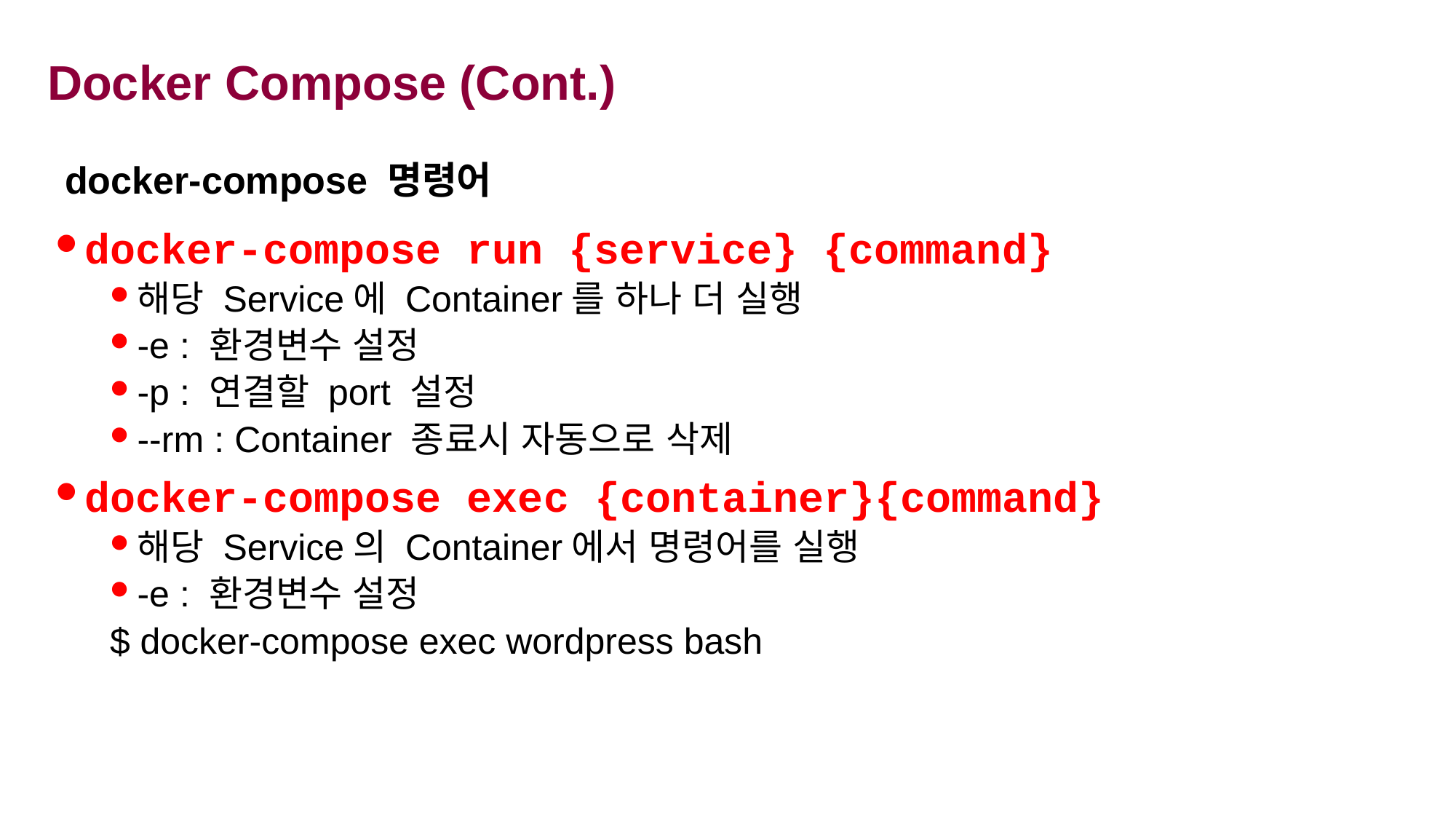

# Docker Compose (Cont.)
docker-compose 명령어
docker-compose run {service} {command}
해당 Service에 Container를 하나 더 실행
-e : 환경변수 설정
-p : 연결할 port 설정
--rm : Container 종료시 자동으로 삭제
docker-compose exec {container}{command}
해당 Service의 Container에서 명령어를 실행
-e : 환경변수 설정
$ docker-compose exec wordpress bash